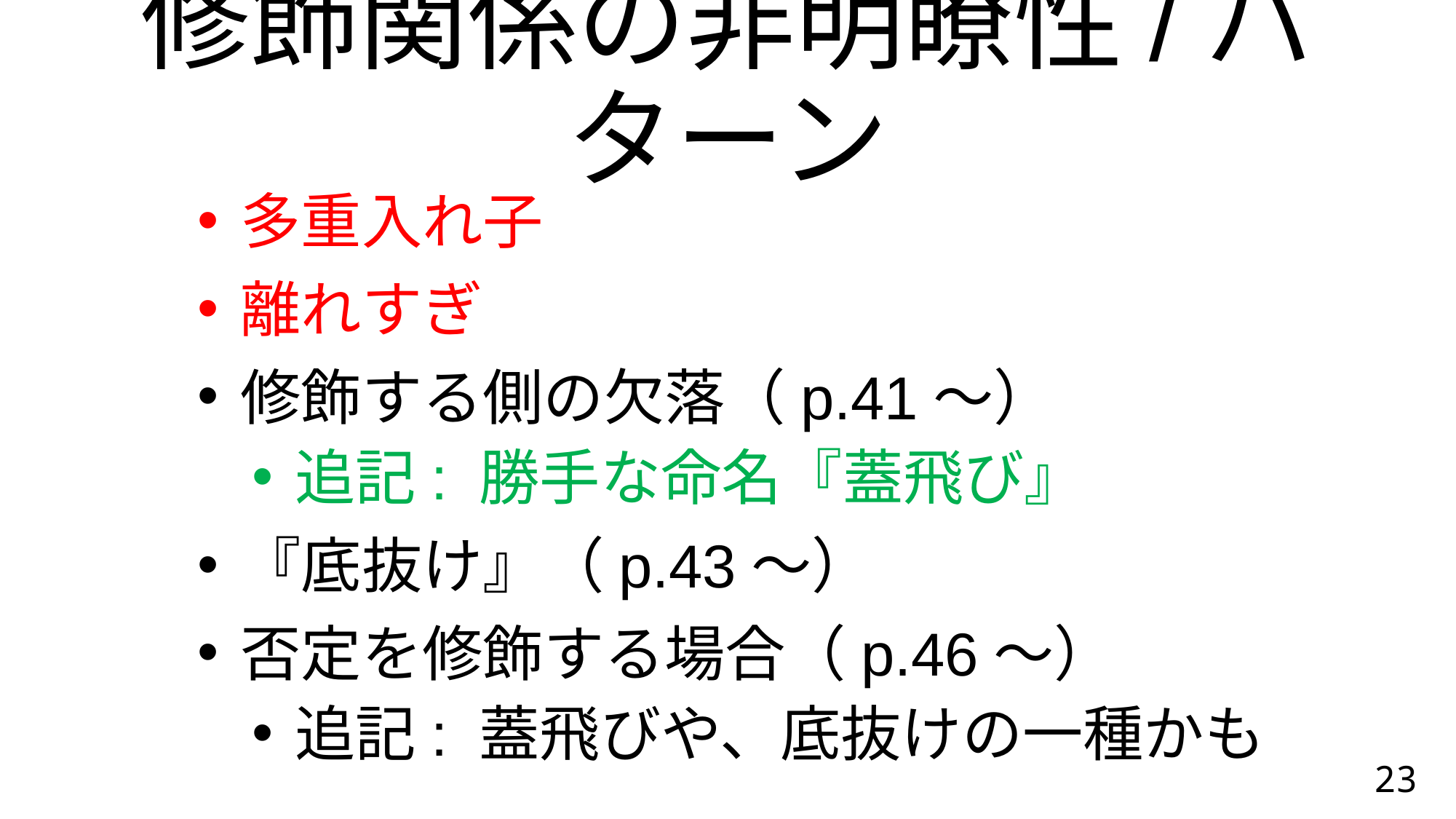

# 修飾関係の非明瞭性/パターン
多重入れ子
離れすぎ
修飾する側の欠落（p.41～）
追記: 勝手な命名『蓋飛び』
『底抜け』（p.43～）
否定を修飾する場合（p.46～）
追記: 蓋飛びや、底抜けの一種かも

23